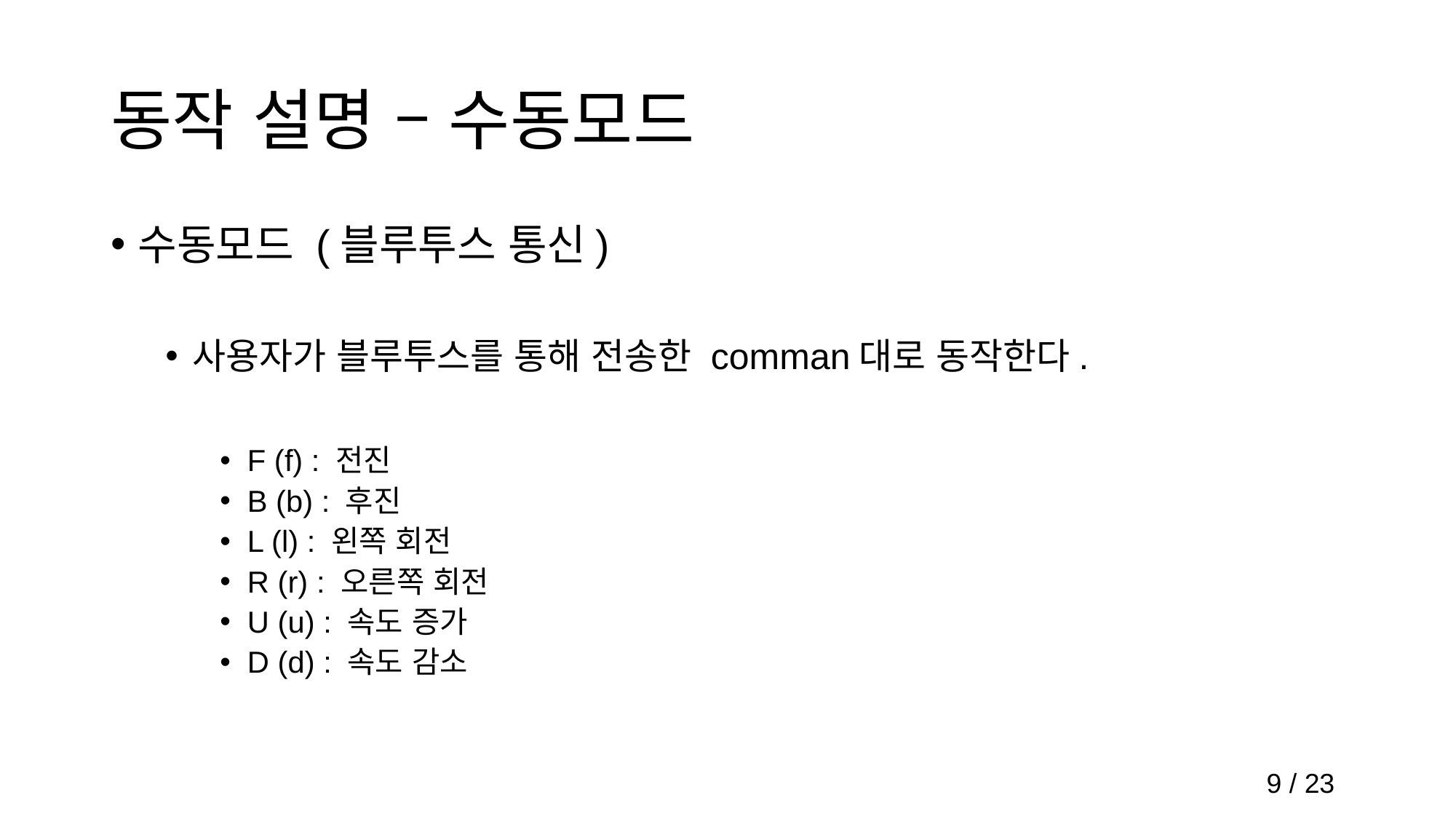

# 동작 설명 – 수동모드
수동모드 (블루투스 통신)

사용자가 블루투스를 통해 전송한 comman대로 동작한다.

F (f) : 전진
B (b) : 후진
L (l) : 왼쪽 회전
R (r) : 오른쪽 회전
U (u) : 속도 증가
D (d) : 속도 감소